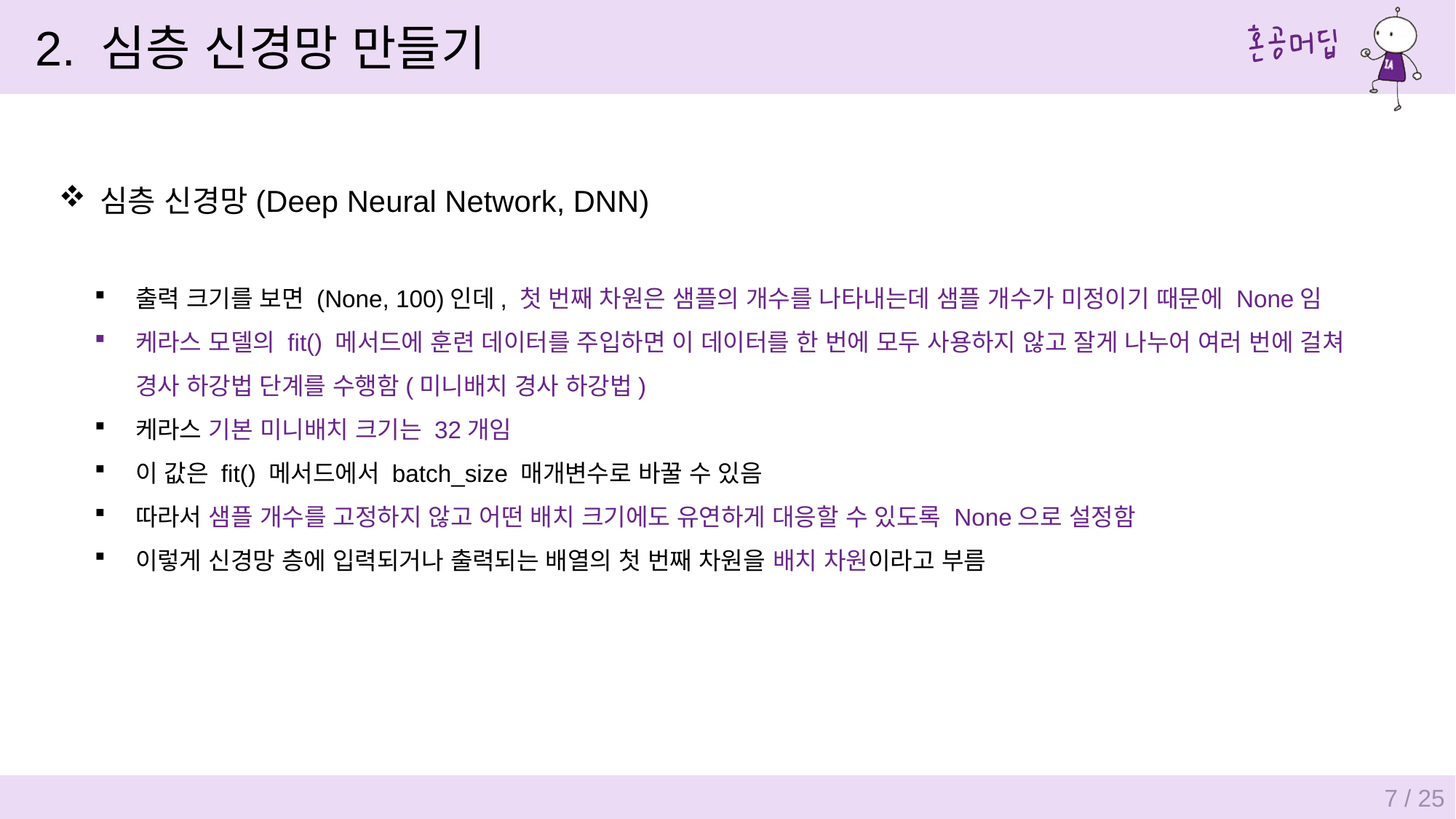

2. 심층 신경망 만들기
심층 신경망(Deep Neural Network, DNN)
출력 크기를 보면 (None, 100)인데, 첫 번째 차원은 샘플의 개수를 나타내는데 샘플 개수가 미정이기 때문에 None임
케라스 모델의 fit() 메서드에 훈련 데이터를 주입하면 이 데이터를 한 번에 모두 사용하지 않고 잘게 나누어 여러 번에 걸쳐
경사 하강법 단계를 수행함(미니배치 경사 하강법)
케라스 기본 미니배치 크기는 32개임
이 값은 fit() 메서드에서 batch_size 매개변수로 바꿀 수 있음
따라서 샘플 개수를 고정하지 않고 어떤 배치 크기에도 유연하게 대응할 수 있도록 None으로 설정함
이렇게 신경망 층에 입력되거나 출력되는 배열의 첫 번째 차원을 배치 차원이라고 부름
7 / 25